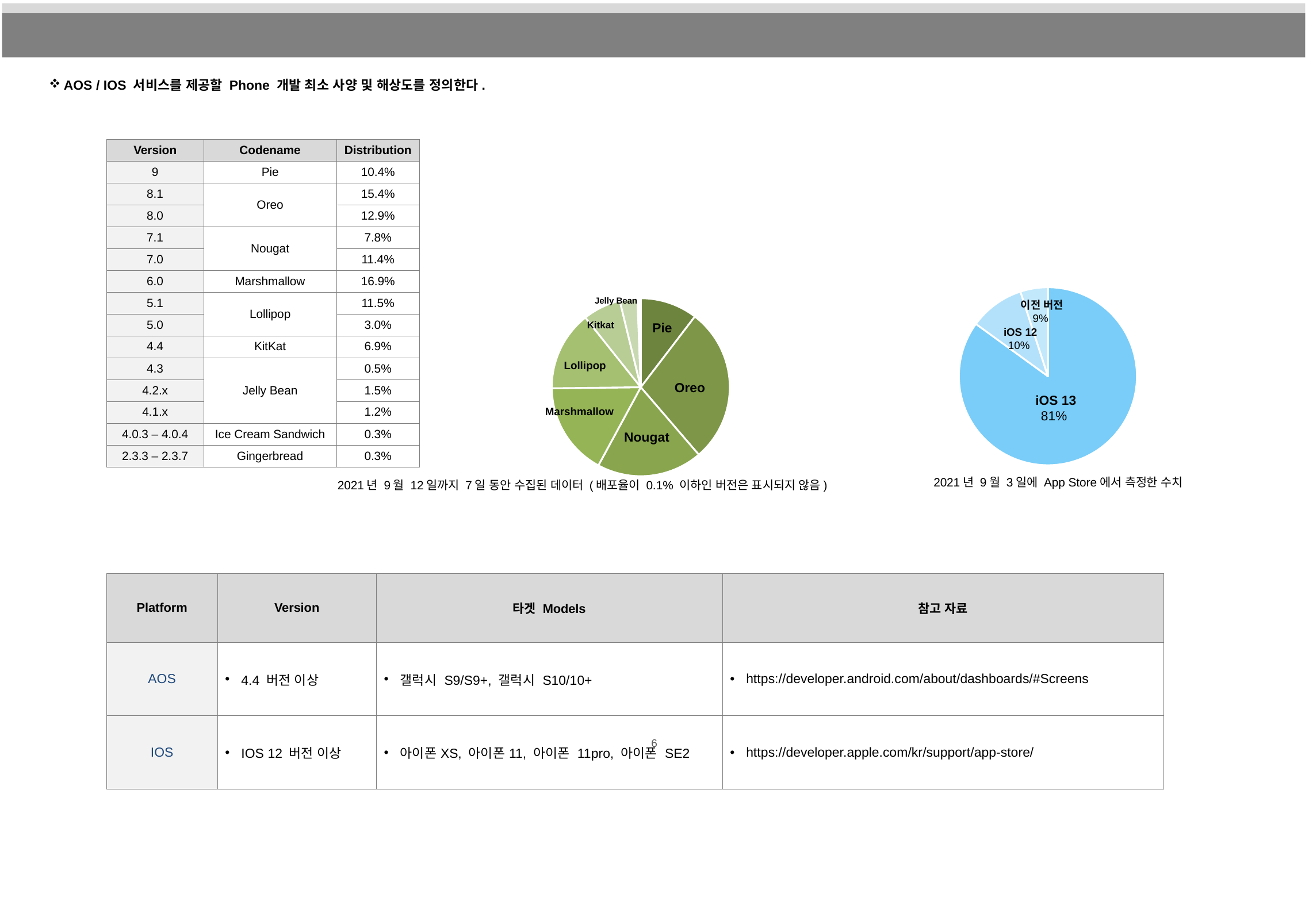

AOS / IOS 서비스를 제공할 Phone 개발 최소 사양 및 해상도를 정의한다.
| Version | Codename | Distribution |
| --- | --- | --- |
| 9 | Pie | 10.4% |
| 8.1 | Oreo | 15.4% |
| 8.0 |  | 12.9% |
| 7.1 | Nougat | 7.8% |
| 7.0 |  | 11.4% |
| 6.0 | Marshmallow | 16.9% |
| 5.1 | Lollipop | 11.5% |
| 5.0 |  | 3.0% |
| 4.4 | KitKat | 6.9% |
| 4.3 | Jelly Bean | 0.5% |
| 4.2.x |  | 1.5% |
| 4.1.x |  | 1.2% |
| 4.0.3 – 4.0.4 | Ice Cream Sandwich | 0.3% |
| 2.3.3 – 2.3.7 | Gingerbread | 0.3% |
Phone 개발 최소 사양 & 해상도

### Chart

| Category | iOS |
|---|---|
| Ios11 | 85.0 |
| IOS10 | 10.0 |
| 이전버전 | 5.0 |
이전 버전
9%
iOS 12
10%
iOS 13
81%
Jelly Bean

### Chart

| Category | AOS |
|---|---|
| Pie | 10.4 |
| Oreo | 28.3 |
| Nougat | 19.2 |
| Marshmallow | 16.9 |
| Lolipop | 14.5 |
| KitKat | 6.9 |
| Jelly Bean | 3.2 |
| Ice Cream Sandwich | 0.3 |
| Gingerbread | 0.3 |
Kitkat
Pie
Lollipop
Oreo
Marshmallow
Nougat
2021년 9월 3일에 App Store에서 측정한 수치
2021년 9월 12일까지 7일 동안 수집된 데이터 (배포율이 0.1% 이하인 버전은 표시되지 않음)
| Platform | Version | 타겟 Models | 참고 자료 |
| --- | --- | --- | --- |
| AOS | 4.4 버전 이상 | 갤럭시 S9/S9+, 갤럭시 S10/10+ | https://developer.android.com/about/dashboards/#Screens |
| IOS | IOS 12 버전 이상 | 아이폰XS, 아이폰11, 아이폰 11pro, 아이폰 SE2 | https://developer.apple.com/kr/support/app-store/ |
6